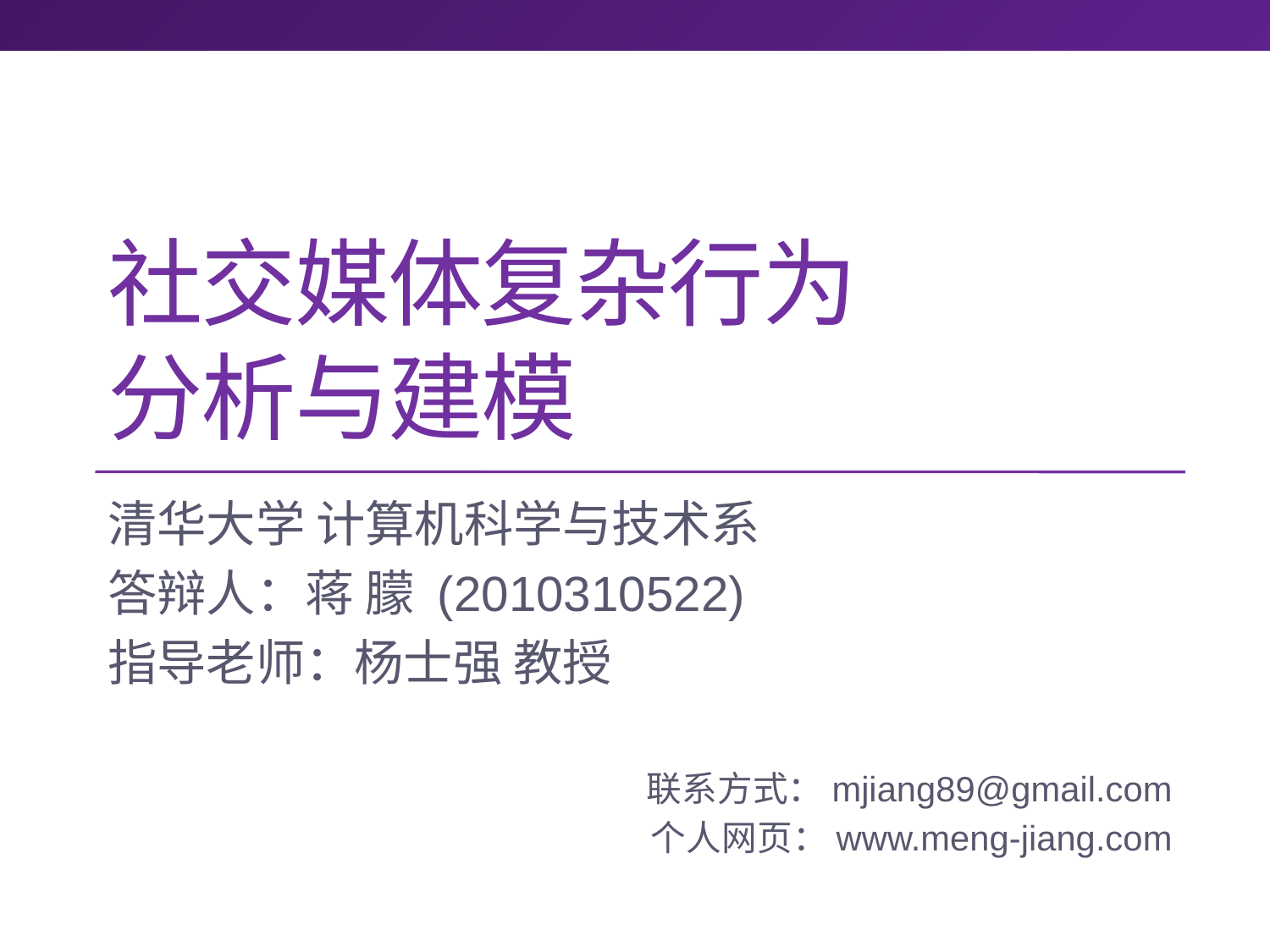

# 社交媒体复杂行为 分析与建模
清华大学 计算机科学与技术系
答辩人：蒋 朦 (2010310522)
指导老师：杨士强 教授

联系方式：mjiang89@gmail.com
个人网页：www.meng-jiang.com